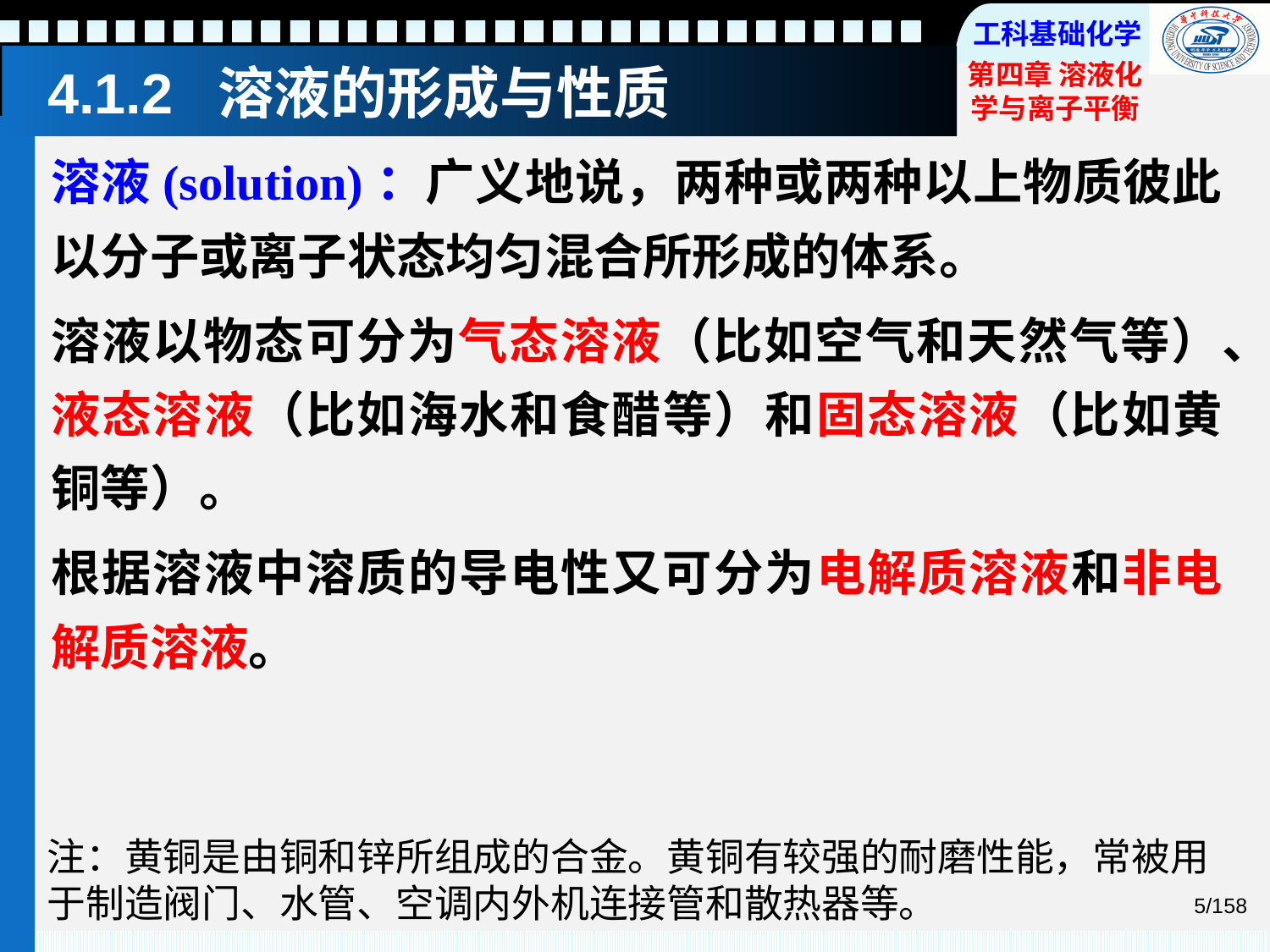

# 4.1.2  溶液的形成与性质
溶液(solution)：广义地说，两种或两种以上物质彼此以分子或离子状态均匀混合所形成的体系。
溶液以物态可分为气态溶液（比如空气和天然气等）、液态溶液（比如海水和食醋等）和固态溶液（比如黄铜等）。
根据溶液中溶质的导电性又可分为电解质溶液和非电解质溶液。
注：黄铜是由铜和锌所组成的合金。黄铜有较强的耐磨性能，常被用于制造阀门、水管、空调内外机连接管和散热器等。